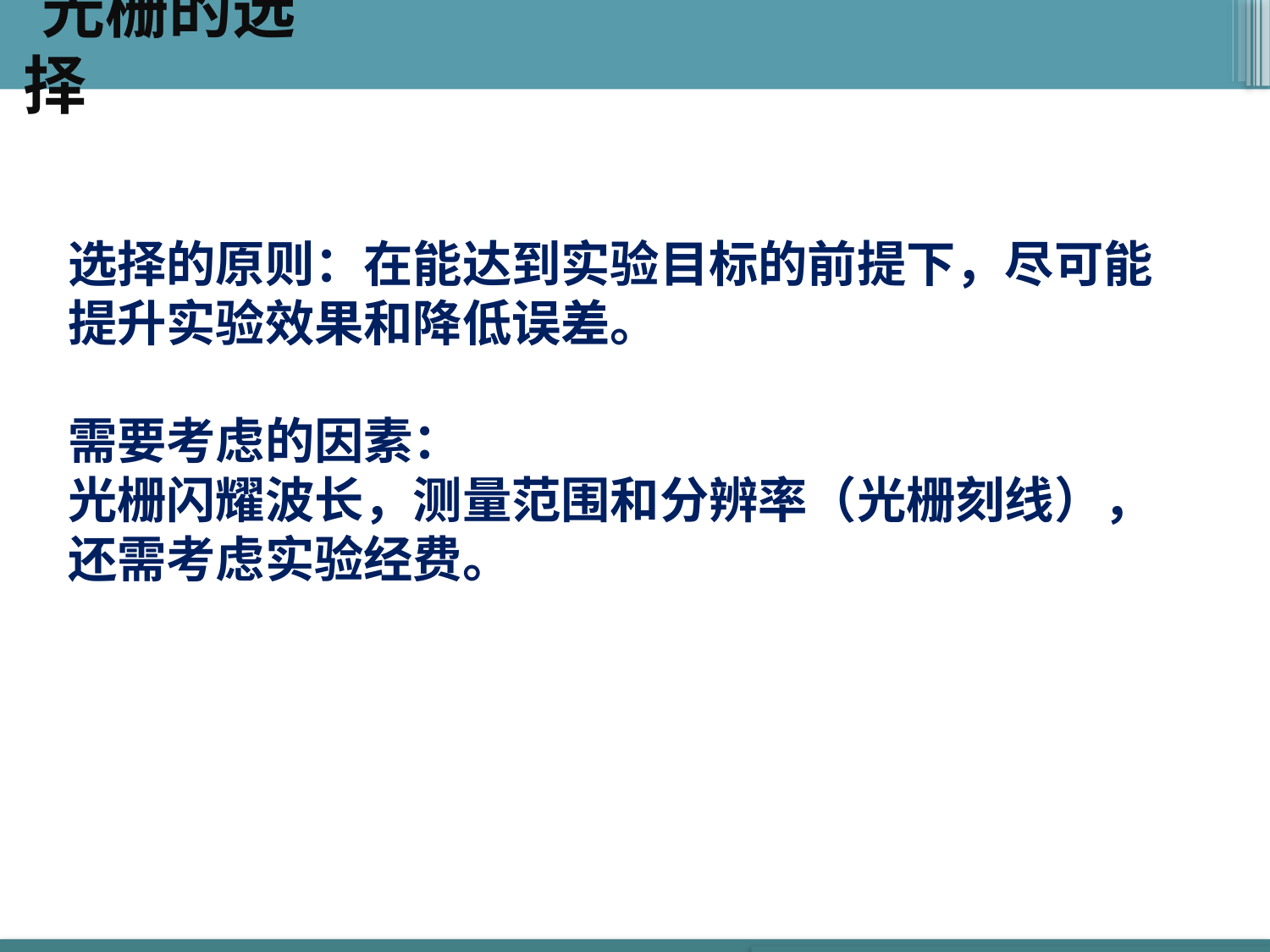

光栅的选择
选择的原则：在能达到实验目标的前提下，尽可能提升实验效果和降低误差。

需要考虑的因素：
光栅闪耀波长，测量范围和分辨率（光栅刻线），
还需考虑实验经费。